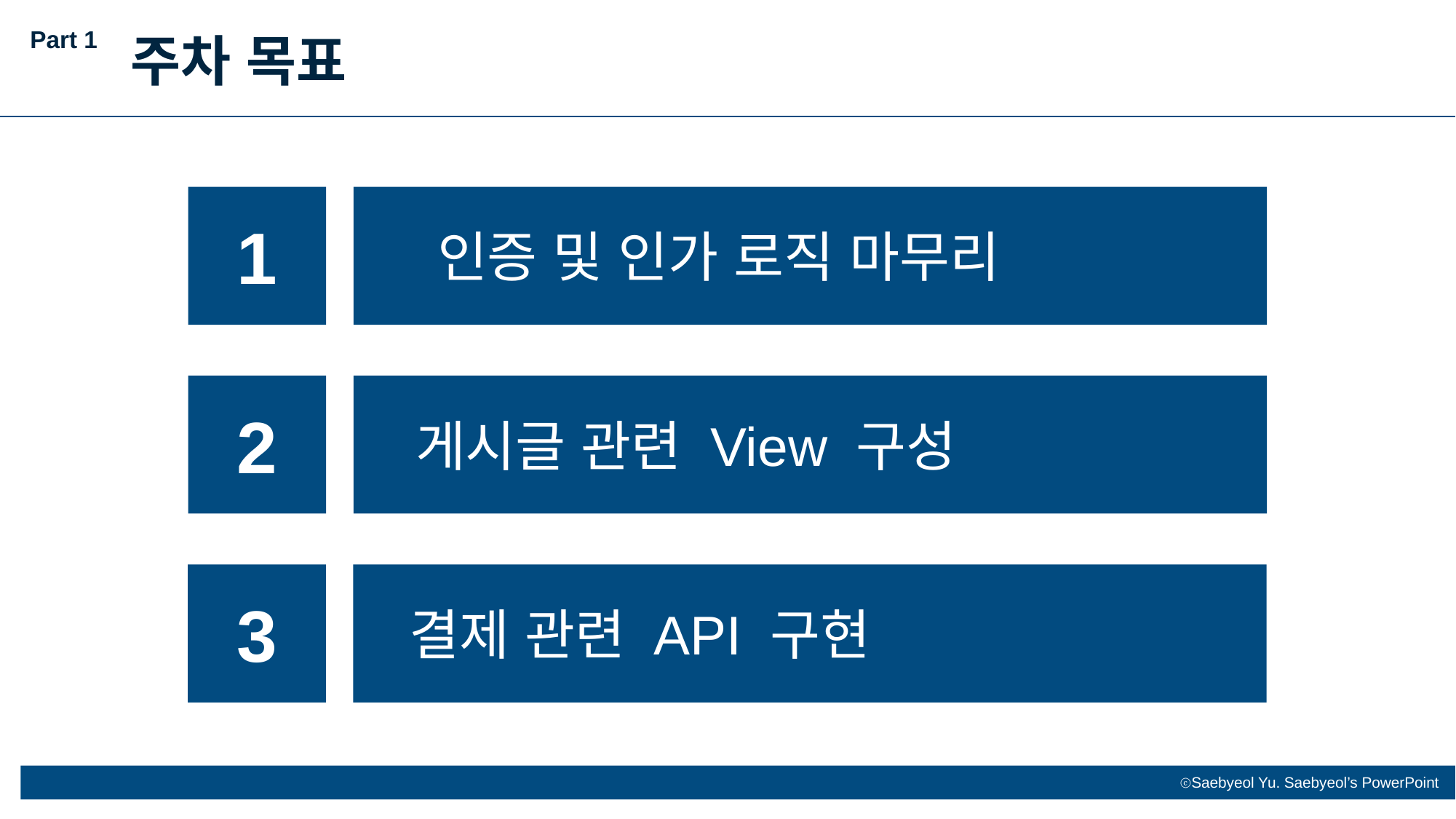

Part 1
주차 목표

1
인증 및 인가 로직 마무리

2
게시글 관련 View 구성

3
결제 관련 API 구현